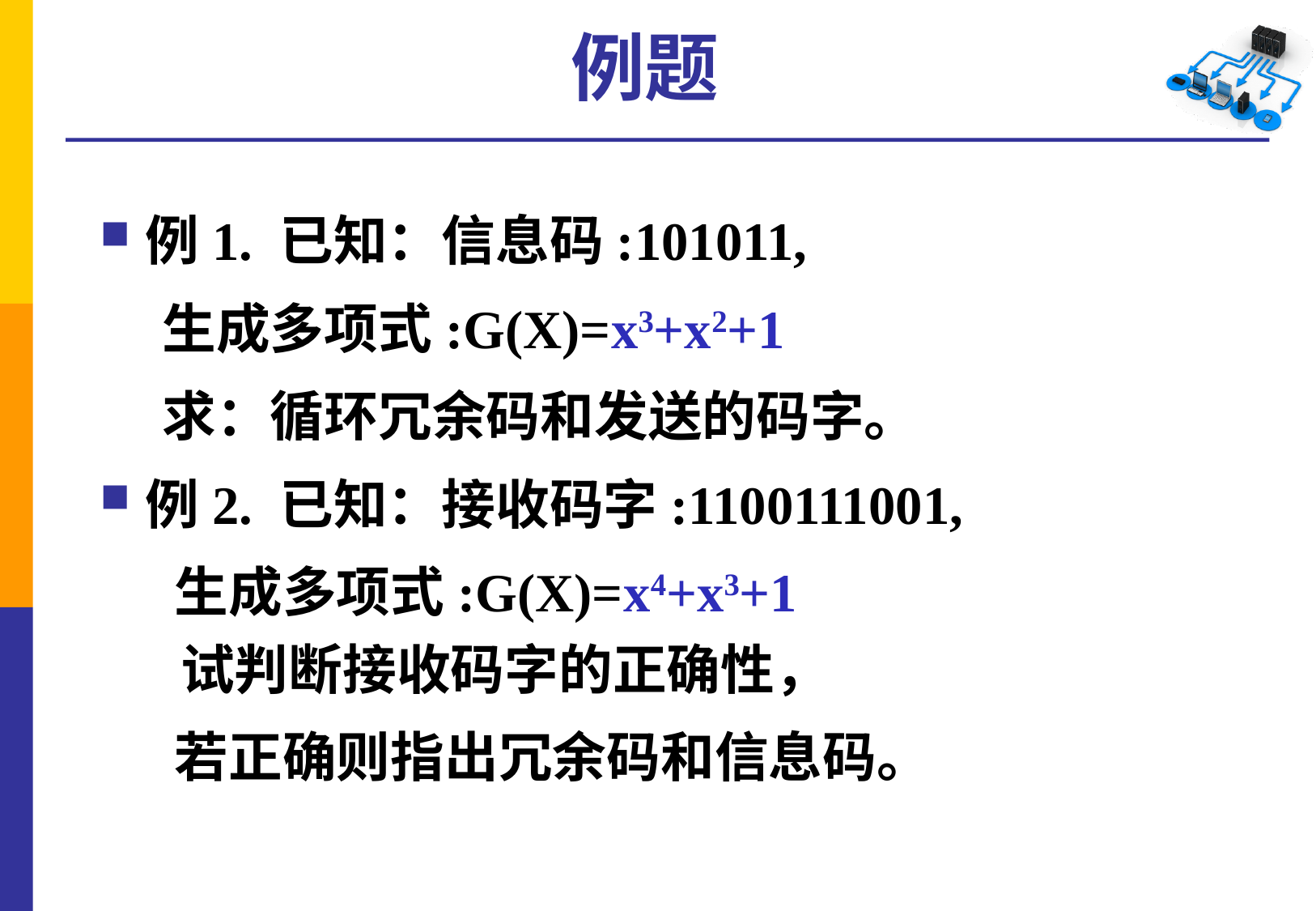

# 例题
例1. 已知：信息码:101011,
    生成多项式:G(X)=x3+x2+1
    求：循环冗余码和发送的码字。
例2. 已知：接收码字:1100111001,
     生成多项式:G(X)=x4+x3+1
     试判断接收码字的正确性，
     若正确则指出冗余码和信息码。